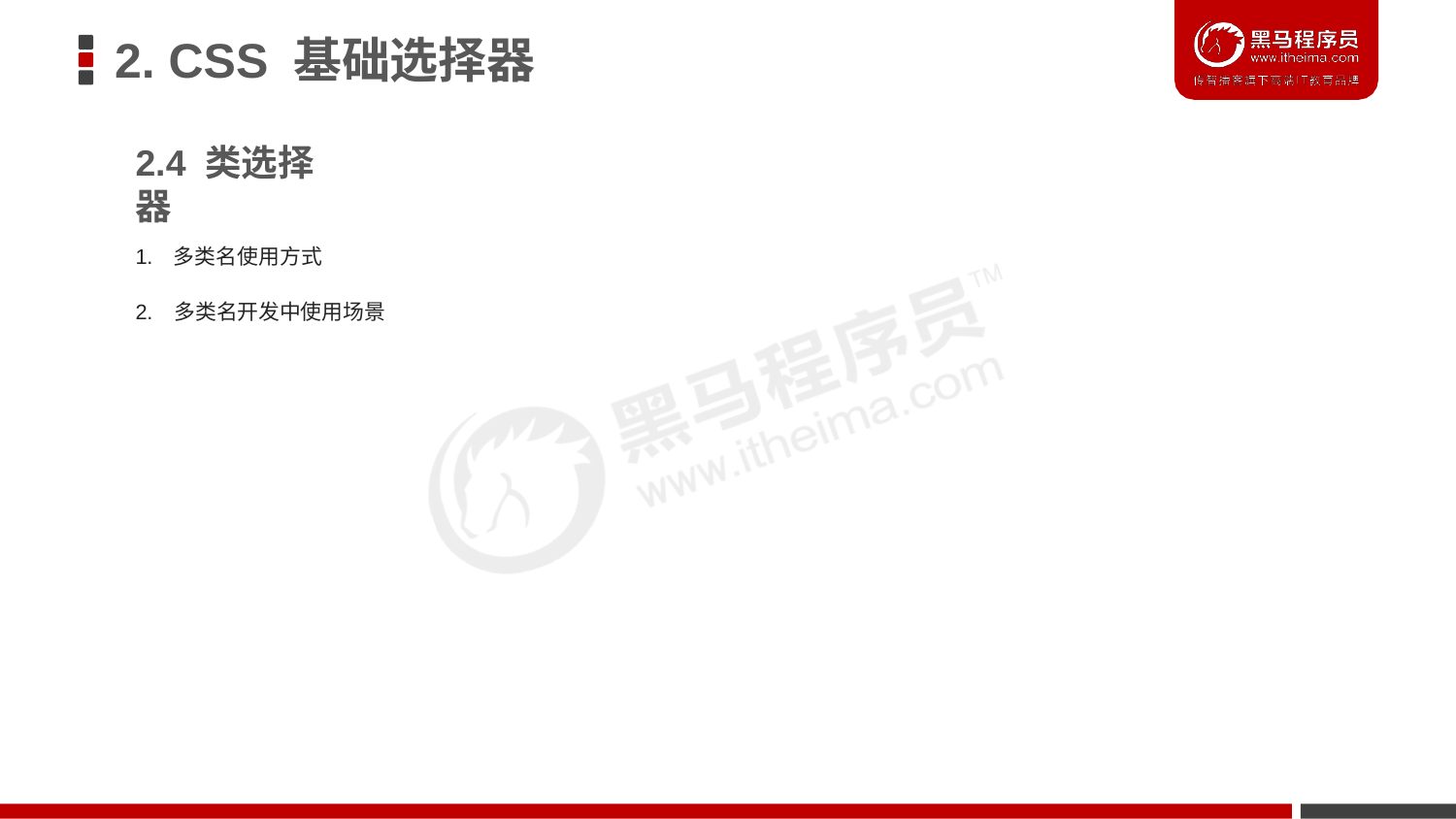

# 2. CSS 基础选择器
2.4 类选择器

1.  多类名使用方式

2.  多类名开发中使用场景